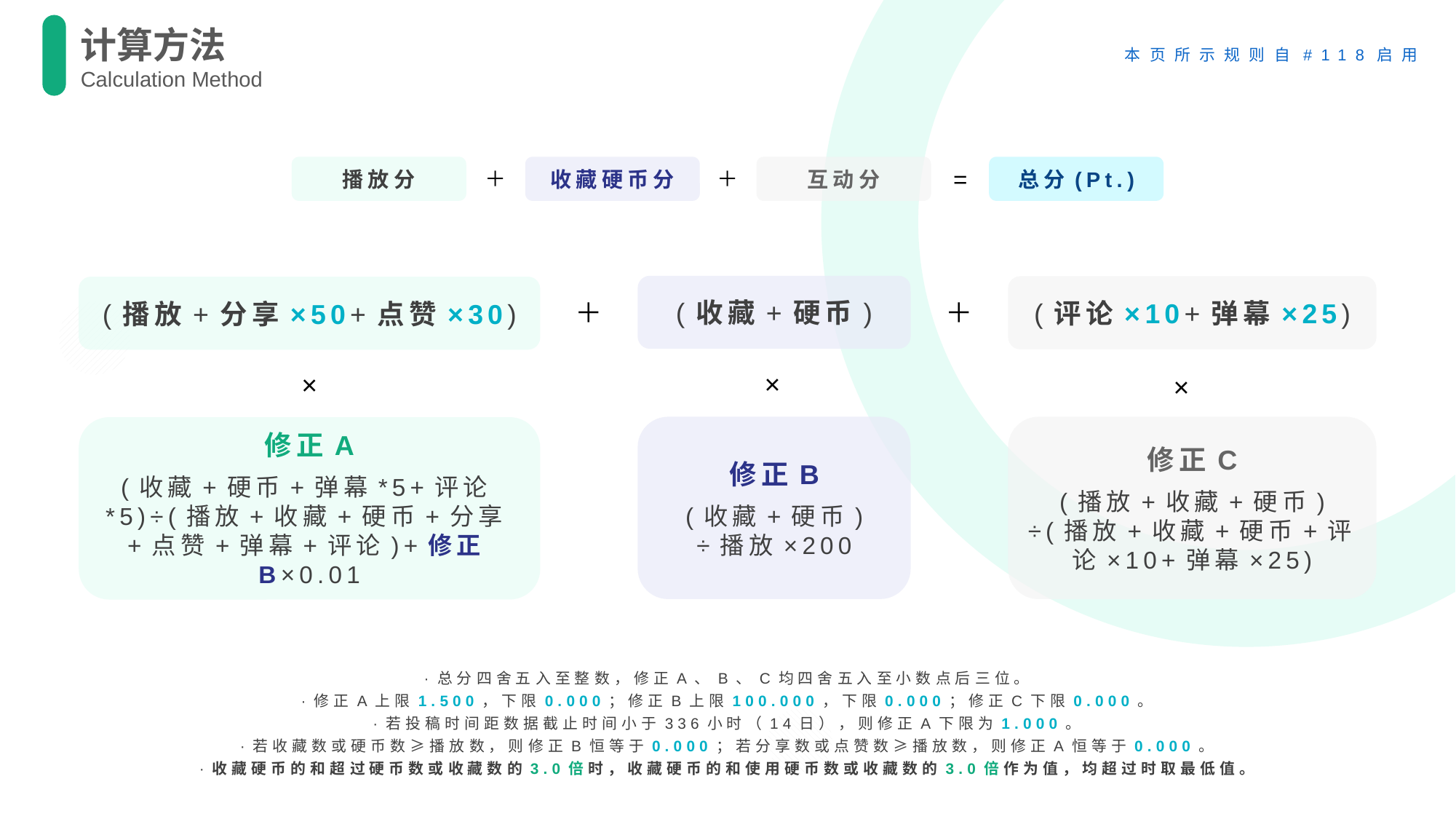

计算方法
Calculation Method
本页所示规则自#118启用

播放分
收藏硬币分
互动分
总分(Pt.)
=
＋
＋
(收藏+硬币)
(评论×10+弹幕×25)
(播放+分享×50+点赞×30)
＋
＋

×
×
×
修正B

(收藏+硬币)
÷播放×200
修正C

(播放+收藏+硬币)
÷(播放+收藏+硬币+评论×10+弹幕×25)
修正A

(收藏+硬币+弹幕*5+评论*5)÷(播放+收藏+硬币+分享+点赞+弹幕+评论)+修正B×0.01
·总分四舍五入至整数，修正A、B、C均四舍五入至小数点后三位。
·修正A上限1.500，下限0.000；修正B上限100.000，下限0.000；修正C下限0.000。
·若投稿时间距数据截止时间小于336小时（14日），则修正A下限为1.000。
·若收藏数或硬币数≥播放数，则修正B恒等于0.000；若分享数或点赞数≥播放数，则修正A恒等于0.000。
·收藏硬币的和超过硬币数或收藏数的3.0倍时，收藏硬币的和使用硬币数或收藏数的3.0倍作为值，均超过时取最低值。